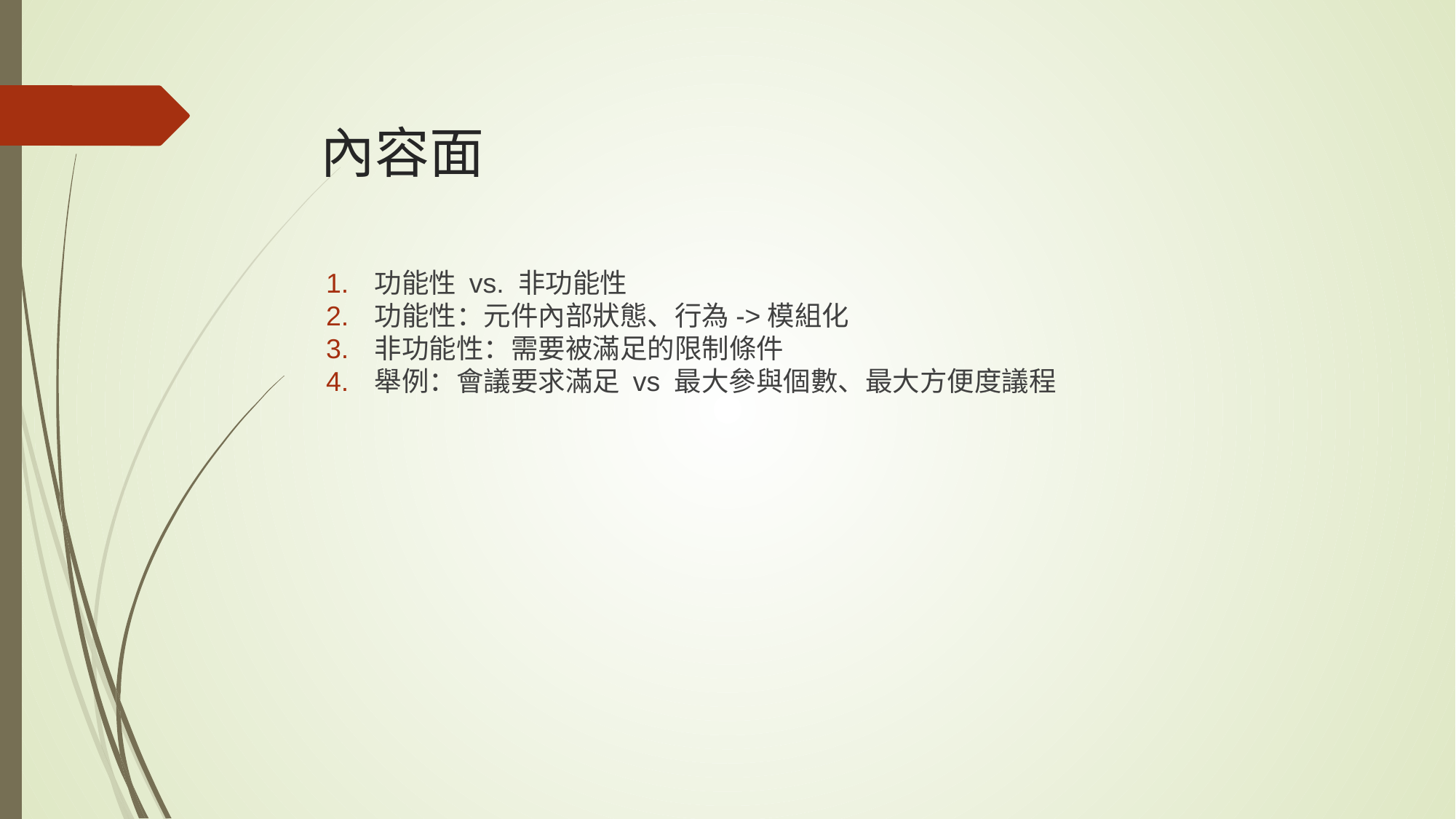

# 內容面
8
功能性 vs. 非功能性
功能性：元件內部狀態、行為->模組化
非功能性：需要被滿足的限制條件
舉例：會議要求滿足 vs 最大參與個數、最大方便度議程